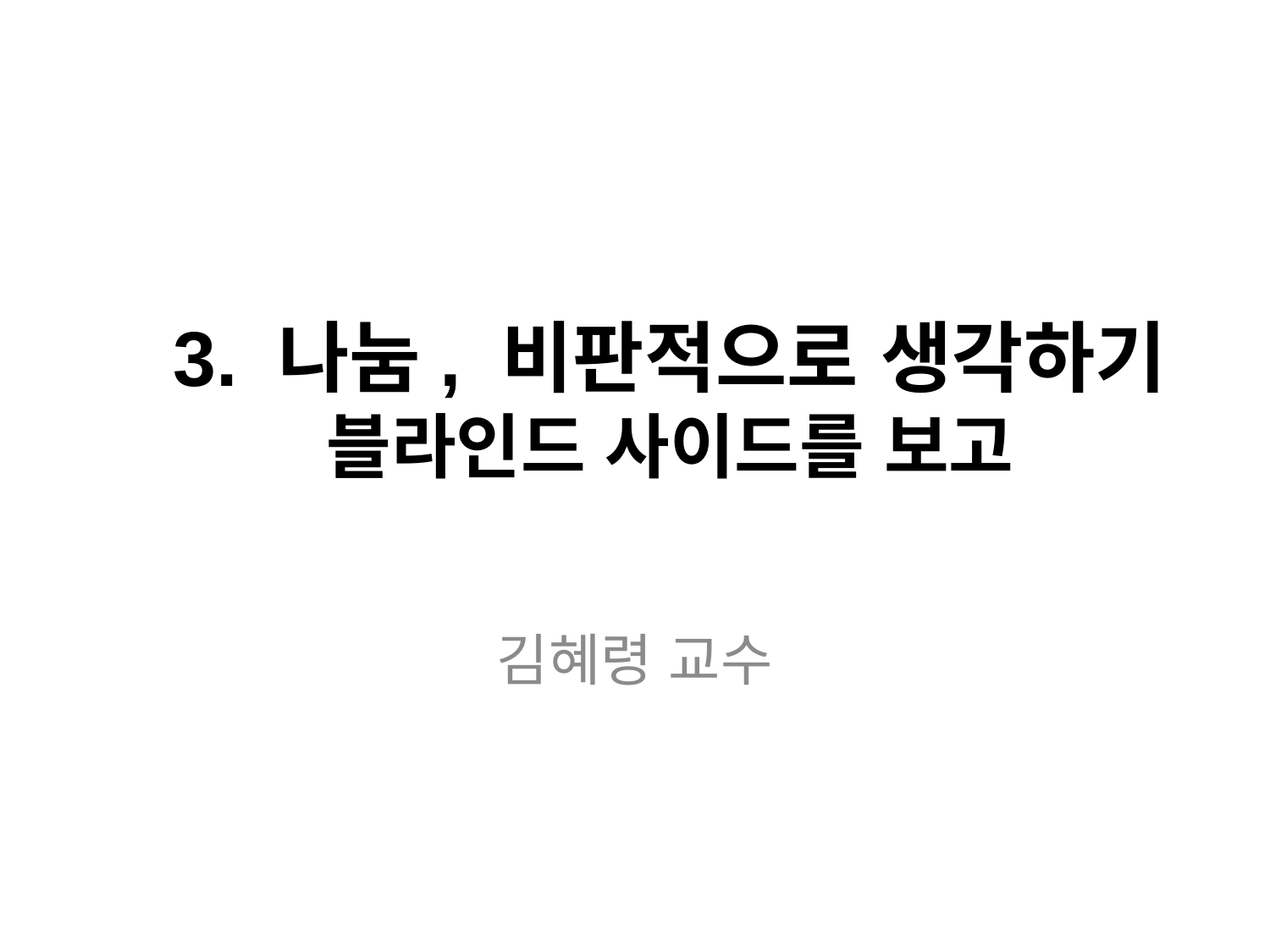

# 3. 나눔, 비판적으로 생각하기 블라인드 사이드를 보고

김혜령 교수